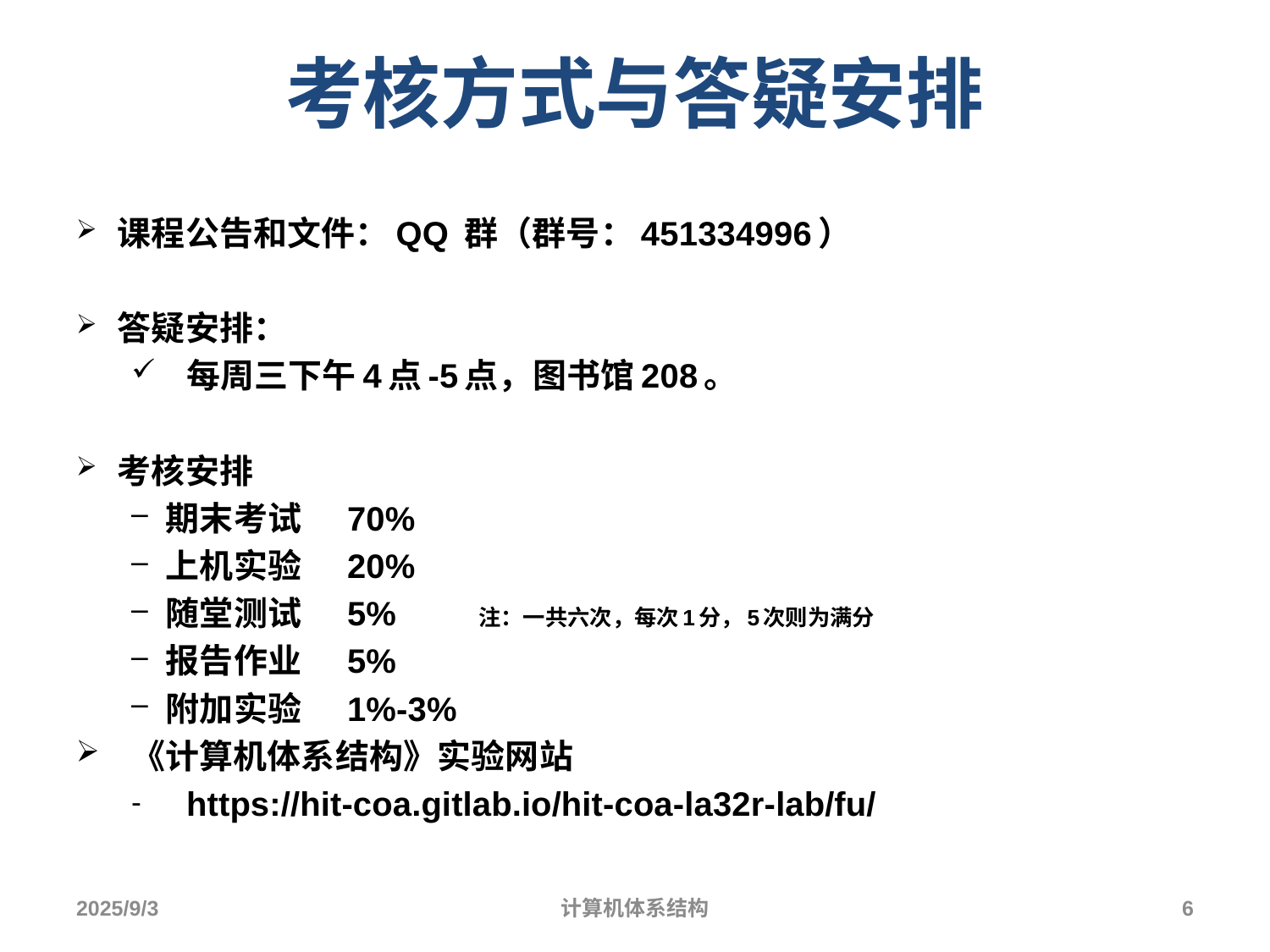

考核方式与答疑安排
课程公告和文件：QQ 群（群号：451334996）

答疑安排：
每周三下午4点-5点，图书馆208。

考核安排
期末考试     70%
上机实验     20%
随堂测试     5%        注：一共六次，每次1分，5次则为满分
报告作业     5%
附加实验     1%-3%
《计算机体系结构》实验网站
https://hit-coa.gitlab.io/hit-coa-la32r-lab/fu/

2025/9/3
计算机体系结构
6